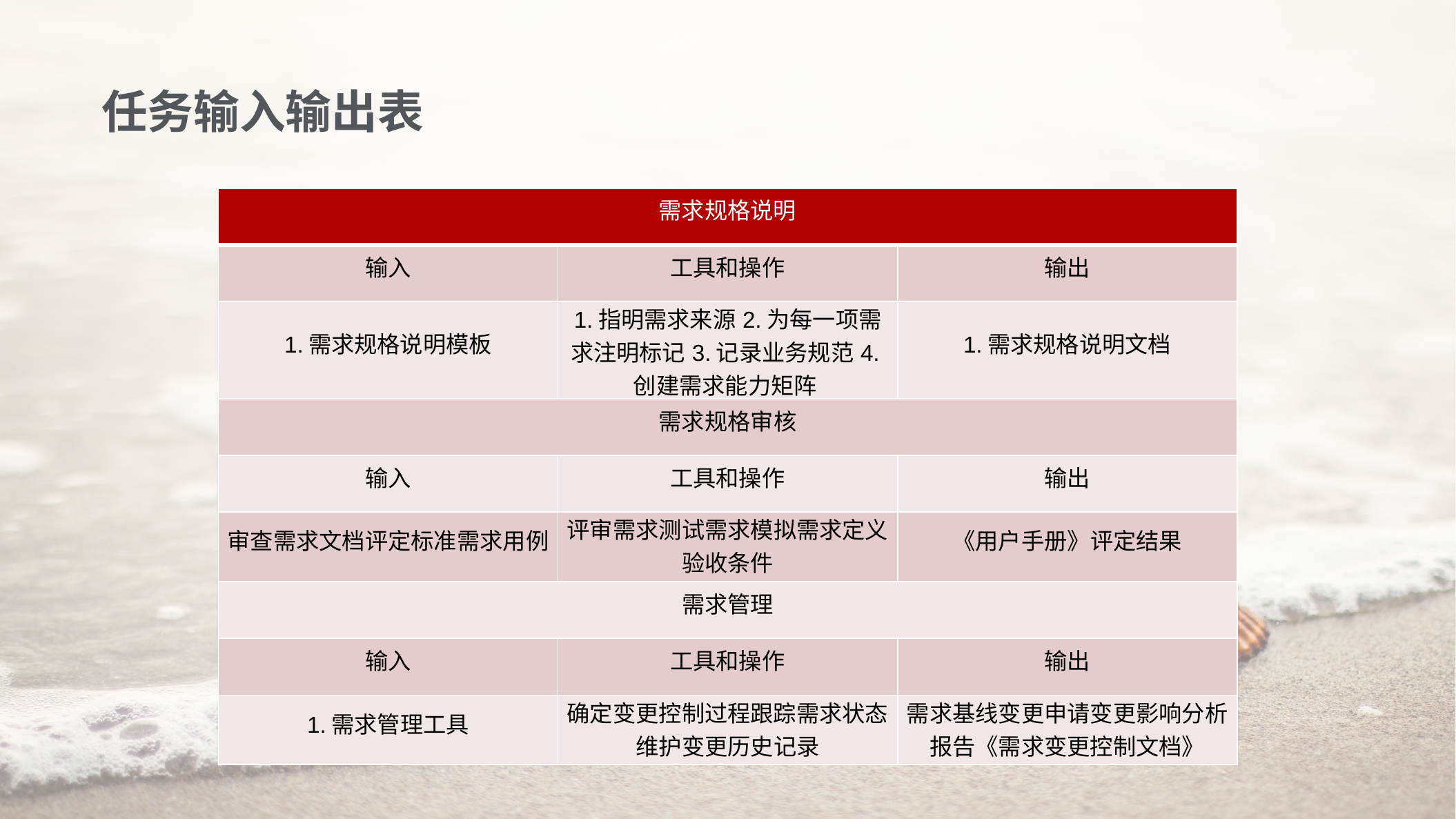

任务输入输出表
| 需求规格说明 |  |  |
| --- | --- | --- |
| 输入 | 工具和操作 | 输出 |
| 1.需求规格说明模板 | 1.指明需求来源2.为每一项需求注明标记3.记录业务规范4.创建需求能力矩阵 | 1.需求规格说明文档 |
| 需求规格审核 |  |  |
| 输入 | 工具和操作 | 输出 |
| 审查需求文档评定标准需求用例 | 评审需求测试需求模拟需求定义验收条件 | 《用户手册》评定结果 |
| 需求管理 |  |  |
| 输入 | 工具和操作 | 输出 |
| 1.需求管理工具 | 确定变更控制过程跟踪需求状态维护变更历史记录 | 需求基线变更申请变更影响分析报告《需求变更控制文档》 |